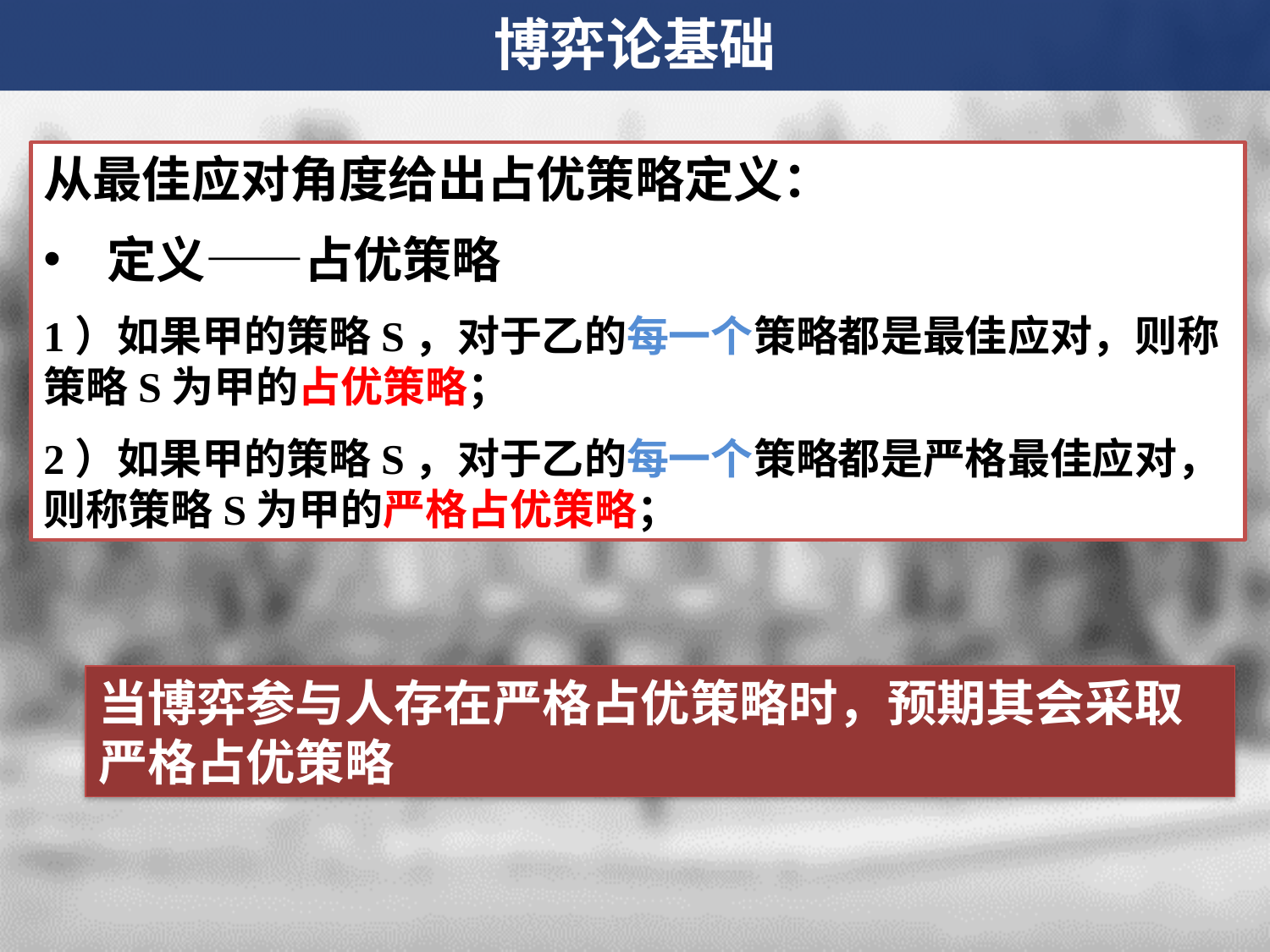

博弈论基础
从最佳应对角度给出占优策略定义：
定义——占优策略
1）如果甲的策略S，对于乙的每一个策略都是最佳应对，则称策略S为甲的占优策略；
2）如果甲的策略S，对于乙的每一个策略都是严格最佳应对，则称策略S为甲的严格占优策略；
当博弈参与人存在严格占优策略时，预期其会采取严格占优策略